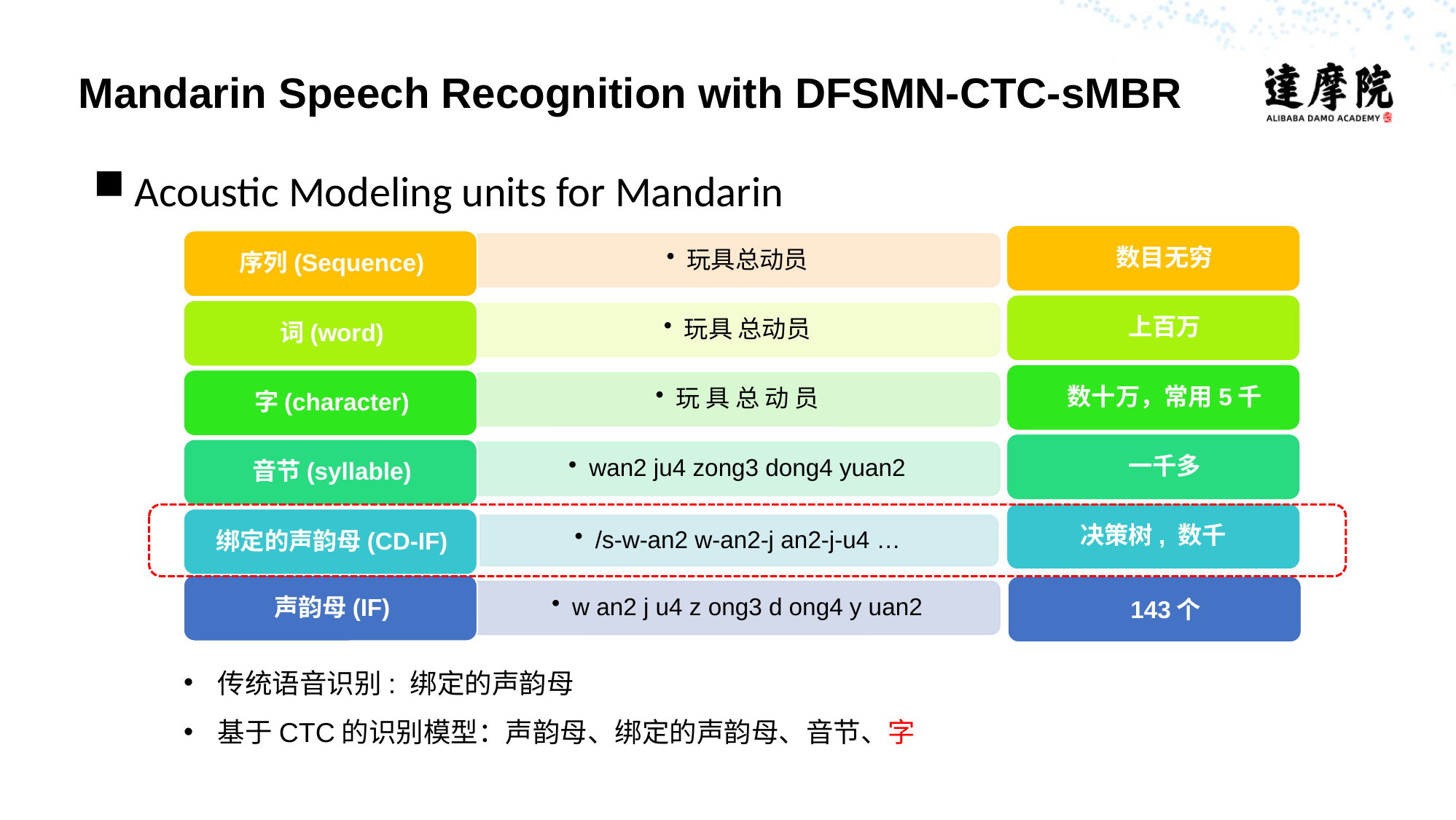

# Mandarin Speech Recognition with DFSMN-CTC-sMBR
Acoustic Modeling units for Mandarin

数目无穷
玩具总动员
序列(Sequence)
玩具 总动员
词(word)
玩 具 总 动 员
字(character)
wan2 ju4 zong3 dong4 yuan2
音节(syllable)
/s-w-an2 w-an2-j an2-j-u4 …
绑定的声韵母(CD-IF)
w an2 j u4 z ong3 d ong4 y uan2
声韵母(IF)

上百万

数十万，常用5千

一千多

决策树, 数千

143个

传统语音识别: 绑定的声韵母
基于CTC的识别模型：声韵母、绑定的声韵母、音节、字